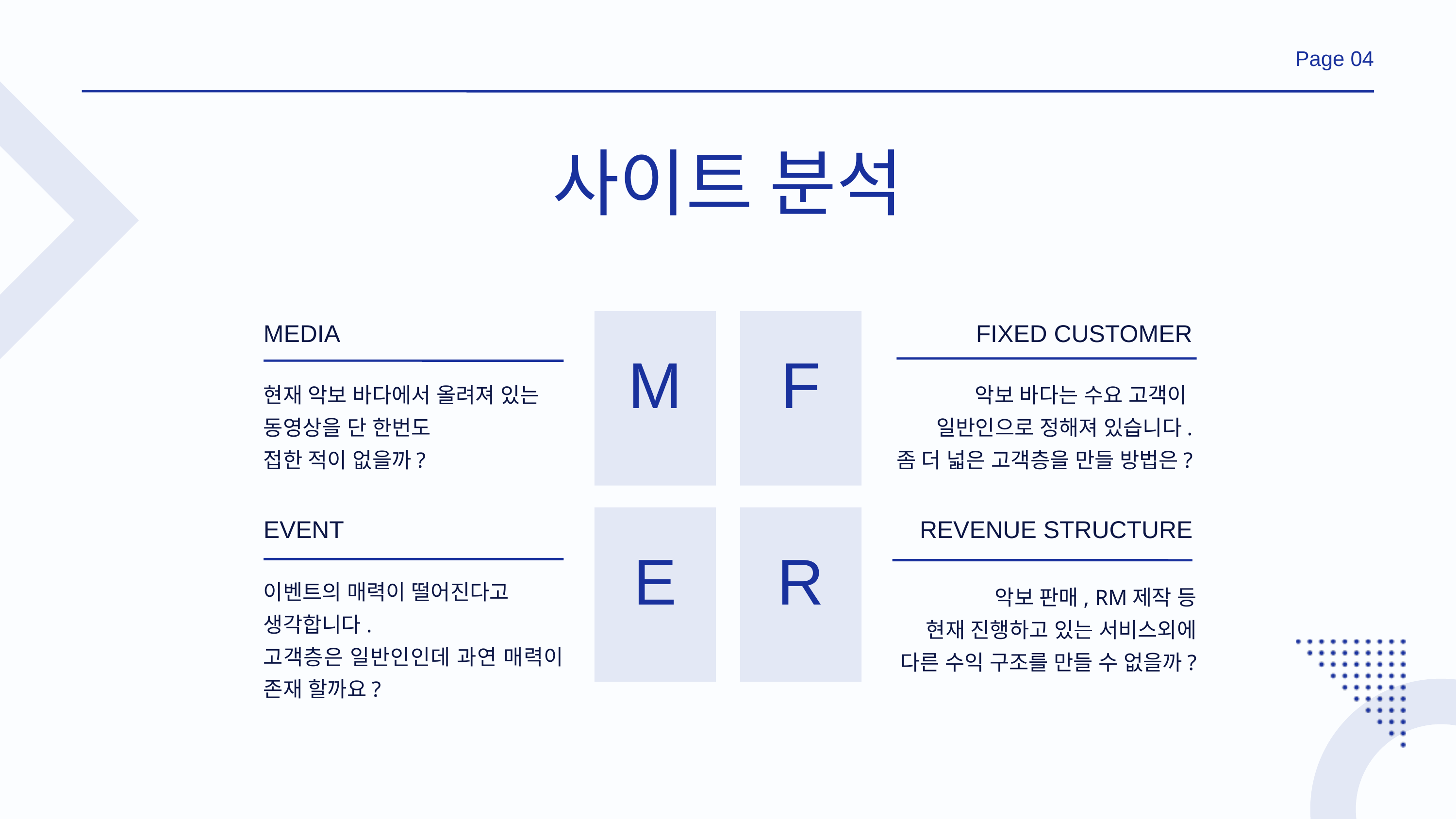

Page 04

사이트 분석
MEDIA
FIXED CUSTOMER

M
F

현재 악보 바다에서 올려져 있는
동영상을 단 한번도
접한 적이 없을까?
악보 바다는 수요 고객이
일반인으로 정해져 있습니다.
좀 더 넓은 고객층을 만들 방법은?
EVENT
REVENUE STRUCTURE

E
R

이벤트의 매력이 떨어진다고
생각합니다.
고객층은 일반인인데 과연 매력이 존재 할까요?
악보 판매, RM제작 등
현재 진행하고 있는 서비스외에
다른 수익 구조를 만들 수 없을까?